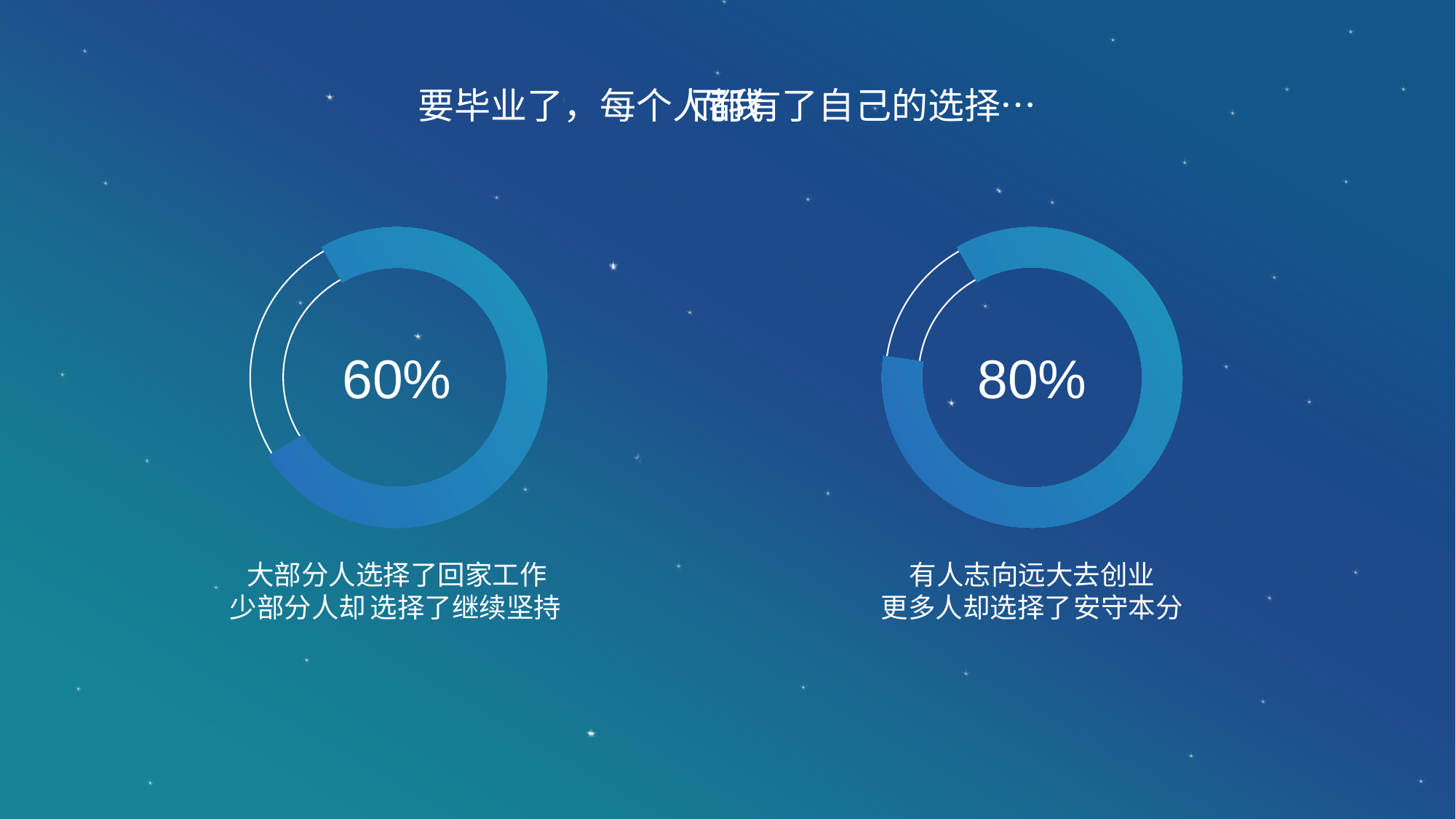

要毕业了，每个人都有了自己的选择…
而我

60%
80%
大部分人选择了回家工作
少部分人却
有人志向远大去创业
更多人却选择了
选择了继续坚持
安守本分